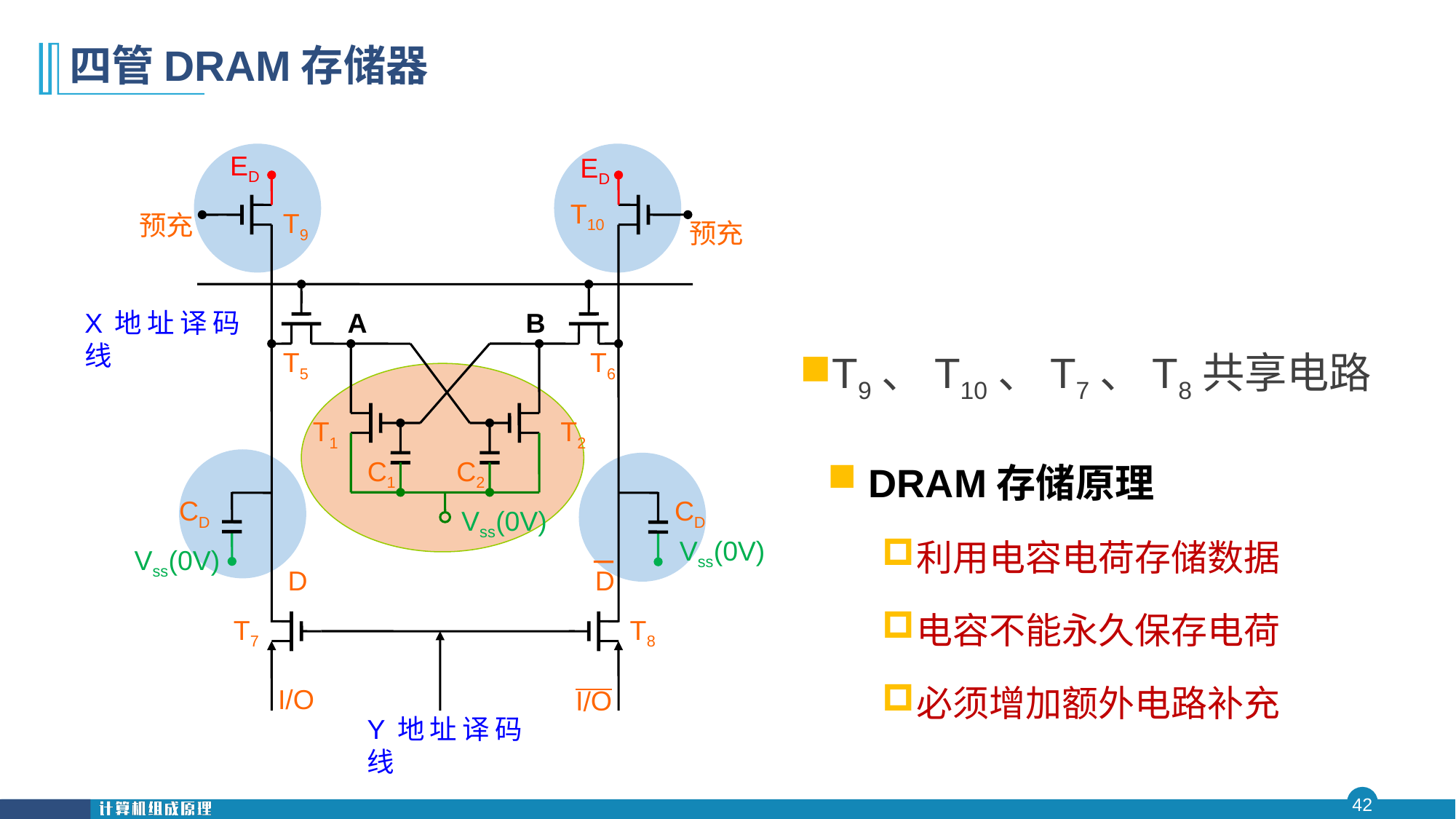

# 四管DRAM存储器

T9

ED
ED

T10

预充
预充

X地址译码线
A
B
T9、T10、T7、T8共享电路

T5

T6

T1
T2

DRAM存储原理
利用电容电荷存储数据
电容不能永久保存电荷
必须增加额外电路补充

CD

C1

C2

CD

Vss(0V)

Vss(0V)
Vss(0V)
D
D

T7

T8

I/O
O/I
Y地址译码线